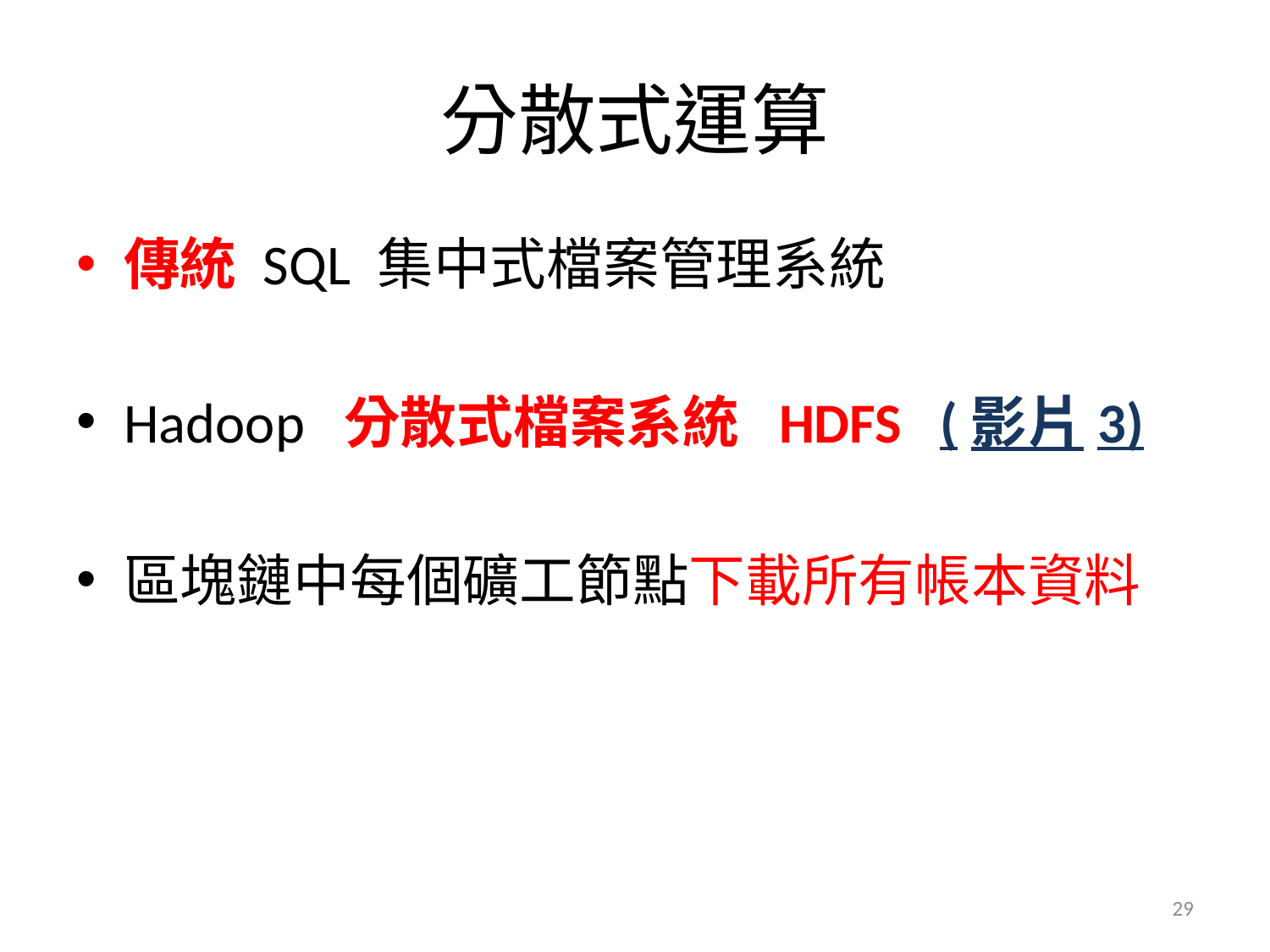

# 分散式運算
傳統 SQL 集中式檔案管理系統

Hadoop  分散式檔案系統  HDFS   (影片3)

區塊鏈中每個礦工節點下載所有帳本資料
29